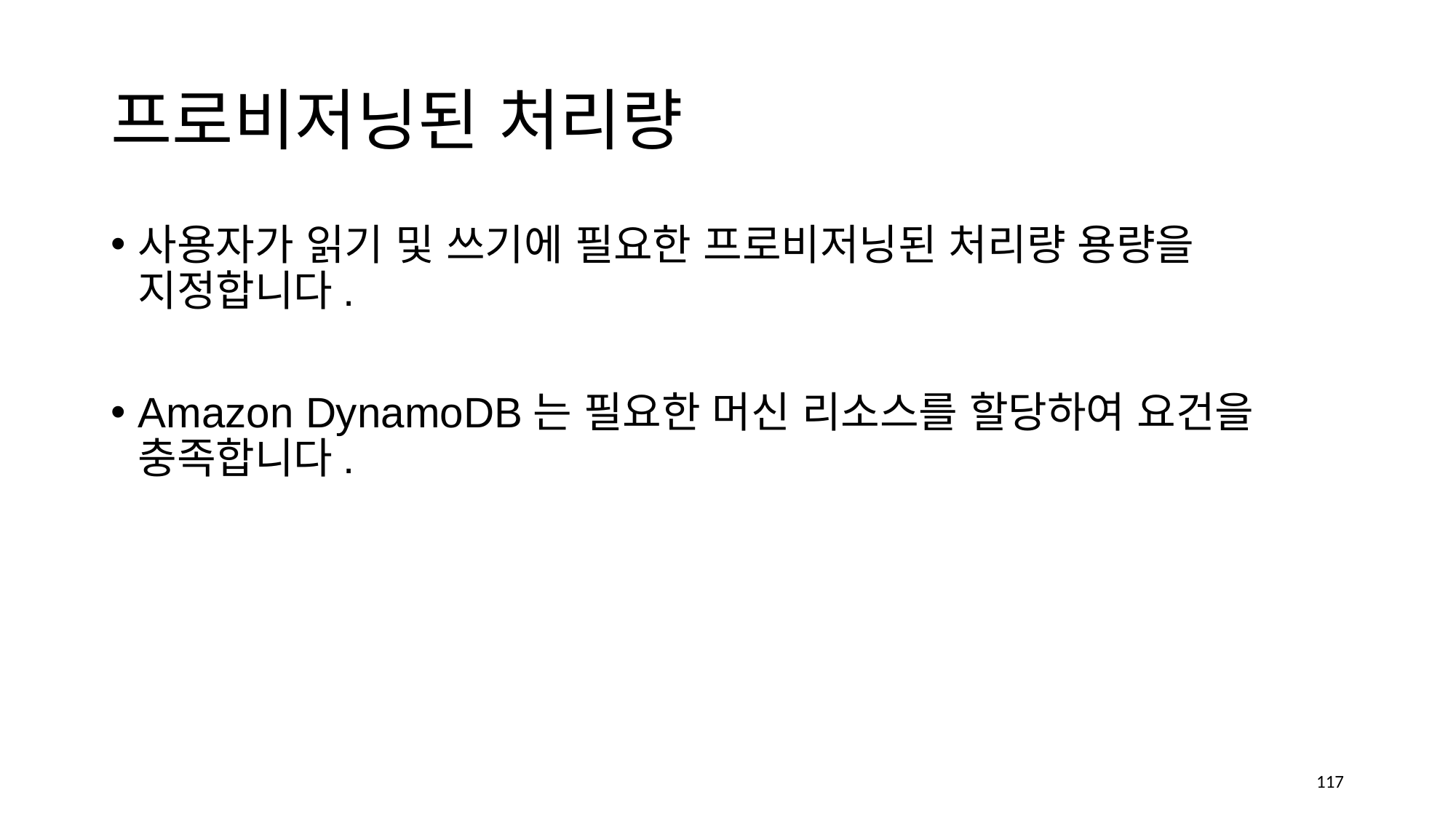

# 프로비저닝된 처리량
사용자가 읽기 및 쓰기에 필요한 프로비저닝된 처리량 용량을 지정합니다.

Amazon DynamoDB는 필요한 머신 리소스를 할당하여 요건을 충족합니다.
117